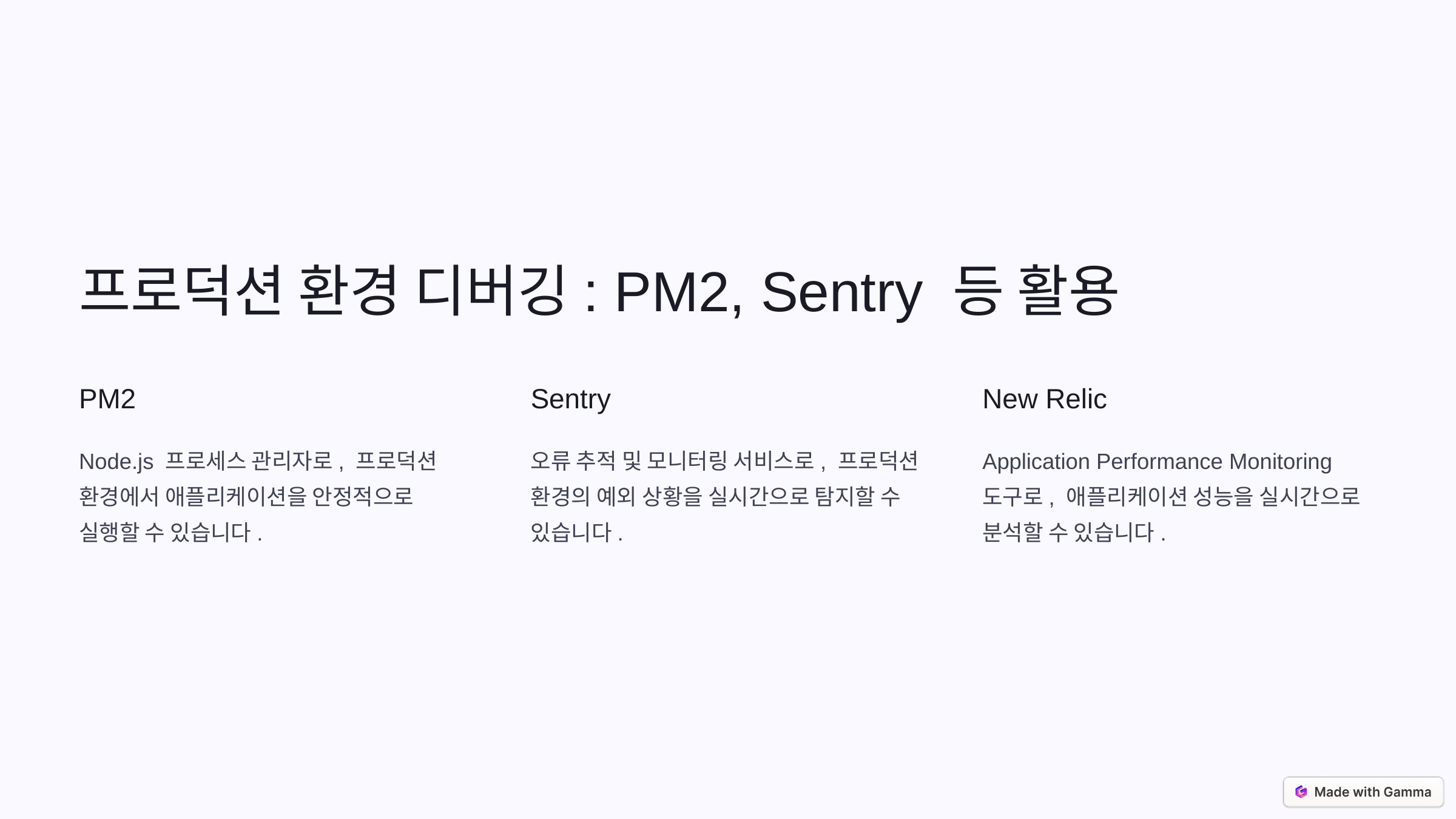

프로덕션 환경 디버깅: PM2, Sentry 등 활용
PM2
Sentry
New Relic
Node.js 프로세스 관리자로, 프로덕션 환경에서 애플리케이션을 안정적으로 실행할 수 있습니다.
오류 추적 및 모니터링 서비스로, 프로덕션 환경의 예외 상황을 실시간으로 탐지할 수 있습니다.
Application Performance Monitoring 도구로, 애플리케이션 성능을 실시간으로 분석할 수 있습니다.